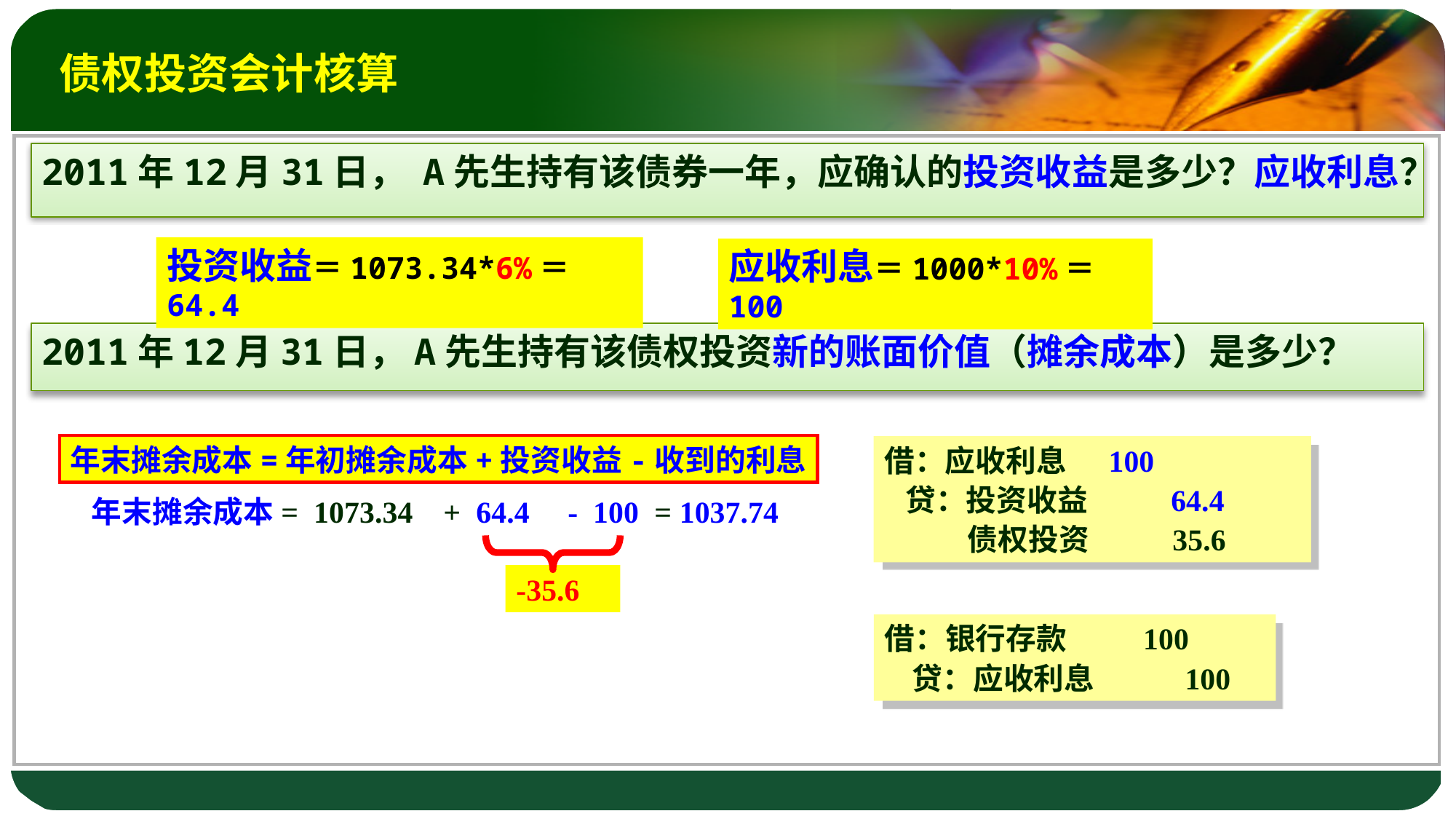

债权投资会计核算
2011年12月31日， A先生持有该债券一年，应确认的投资收益是多少？应收利息？
投资收益＝1073.34*6%＝64.4
应收利息＝1000*10%＝100
2011年12月31日，A先生持有该债权投资新的账面价值（摊余成本）是多少？
年末摊余成本=年初摊余成本+投资收益-收到的利息
借：应收利息     100
  贷：投资收益           64.4
           债权投资           35.6
年末摊余成本=  1073.34    +  64.4     -  100  = 1037.74

-35.6
借：银行存款          100
   贷：应收利息            100